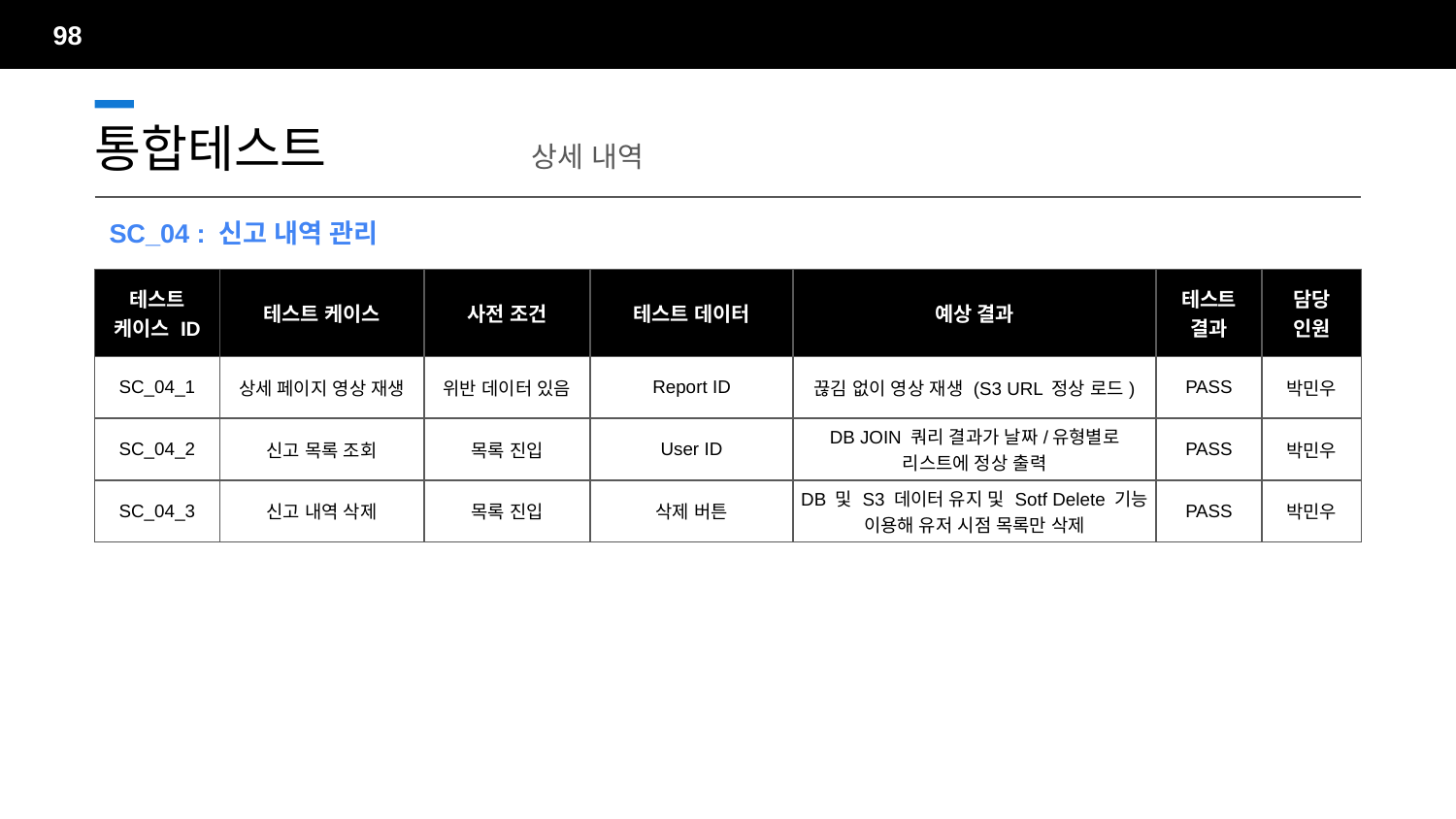

98

통합테스트		상세 내역
SC_04 : 신고 내역 관리
| 테스트 케이스 ID | 테스트 케이스 | 사전 조건 | 테스트 데이터 | 예상 결과 | 테스트 결과 | 담당 인원 |
| --- | --- | --- | --- | --- | --- | --- |
| SC\_04\_1 | 상세 페이지 영상 재생 | 위반 데이터 있음 | Report ID | 끊김 없이 영상 재생 (S3 URL 정상 로드) | PASS | 박민우 |
| SC\_04\_2 | 신고 목록 조회 | 목록 진입 | User ID | DB JOIN 쿼리 결과가 날짜/유형별로 리스트에 정상 출력 | PASS | 박민우 |
| SC\_04\_3 | 신고 내역 삭제 | 목록 진입 | 삭제 버튼 | DB 및 S3 데이터 유지 및 Sotf Delete 기능 이용해 유저 시점 목록만 삭제 | PASS | 박민우 |